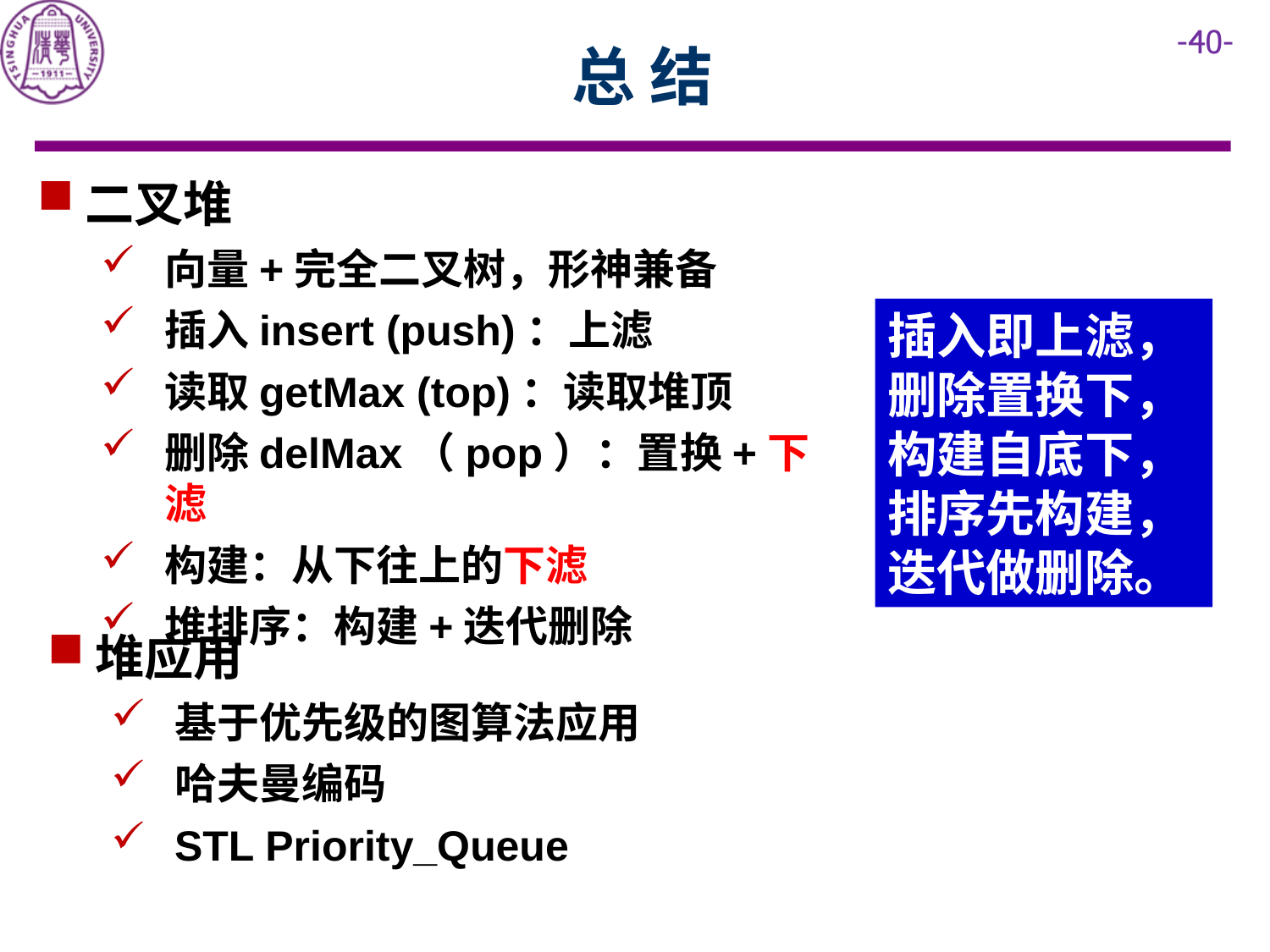

# 总 结
二叉堆
向量+完全二叉树，形神兼备
插入insert (push)：上滤
读取getMax (top)：读取堆顶
删除delMax（pop）：置换+下滤
构建：从下往上的下滤
堆排序：构建+迭代删除
插入即上滤，
删除置换下，
构建自底下，
排序先构建，
迭代做删除。
堆应用
基于优先级的图算法应用
哈夫曼编码
STL Priority_Queue